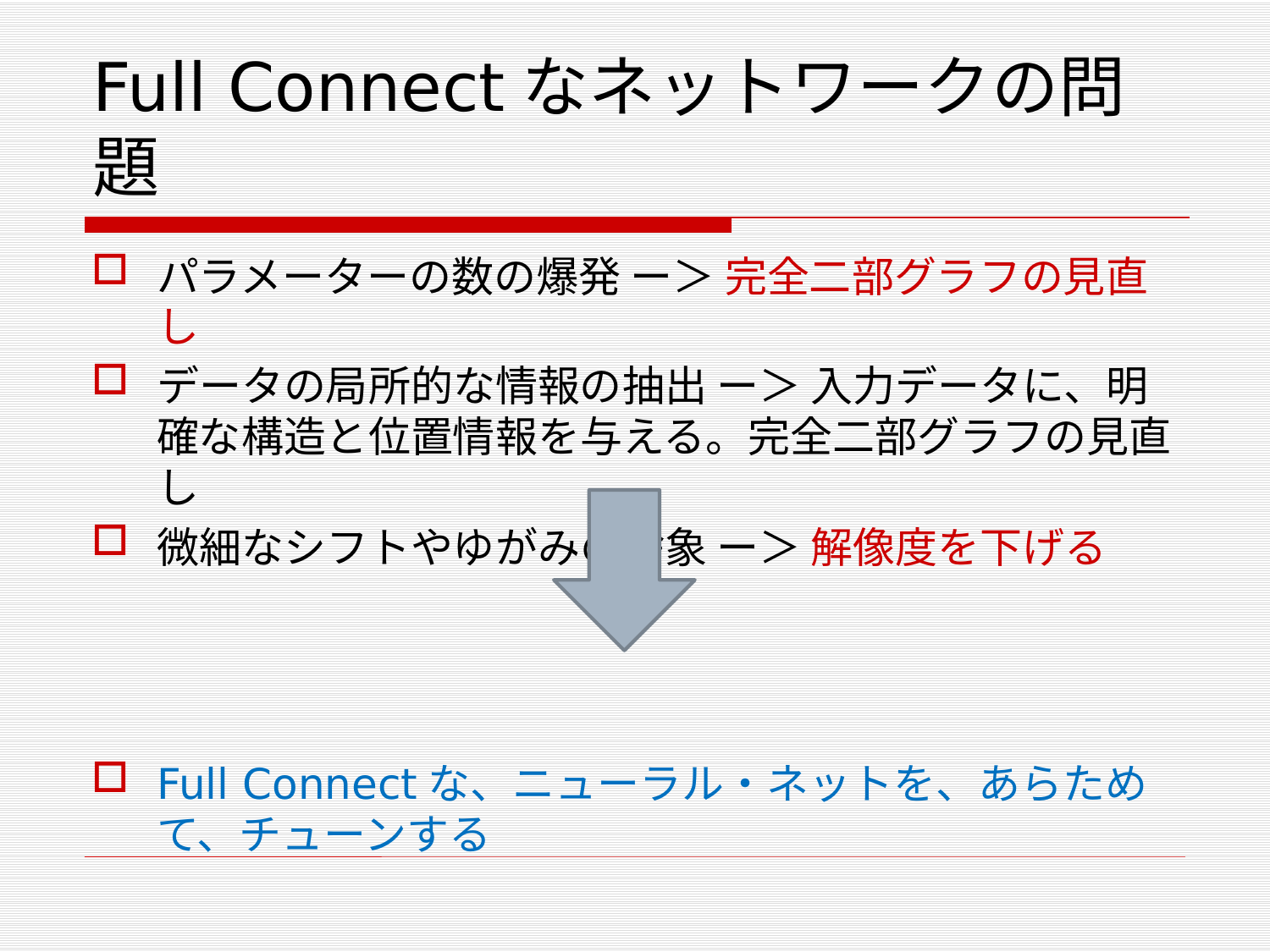

# Full Connectなネットワークの問題
パラメーターの数の爆発 ー＞ 完全二部グラフの見直し
データの局所的な情報の抽出 ー＞ 入力データに、明確な構造と位置情報を与える。完全二部グラフの見直し
微細なシフトやゆがみの捨象 ー＞ 解像度を下げる

Full Connectな、ニューラル・ネットを、あらためて、チューンする